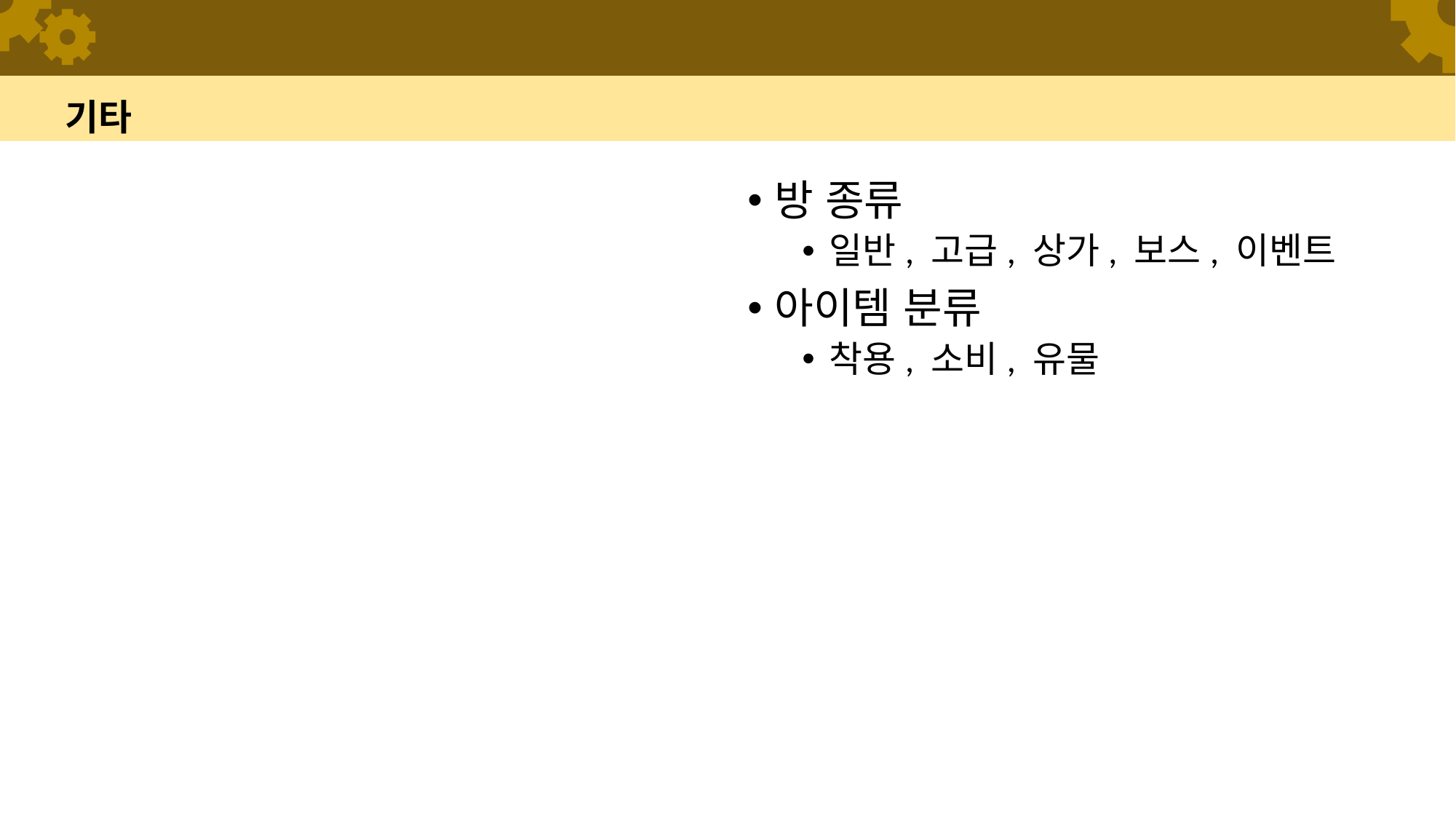

# 기타

방 종류
일반, 고급, 상가, 보스, 이벤트
아이템 분류
착용, 소비, 유물